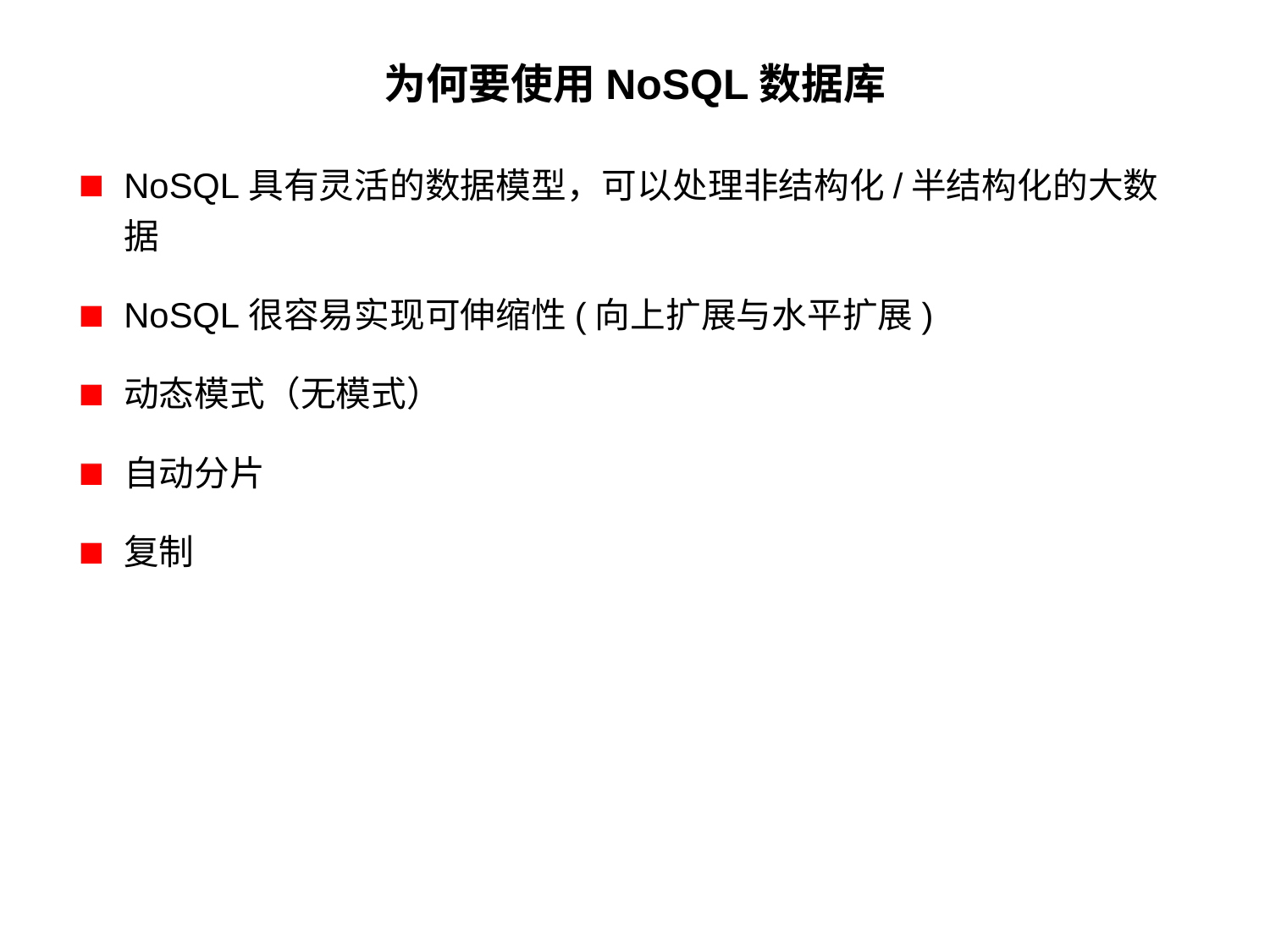

# 为何要使用NoSQL数据库
NoSQL具有灵活的数据模型，可以处理非结构化/半结构化的大数据
NoSQL很容易实现可伸缩性(向上扩展与水平扩展)
动态模式（无模式）
自动分片
复制